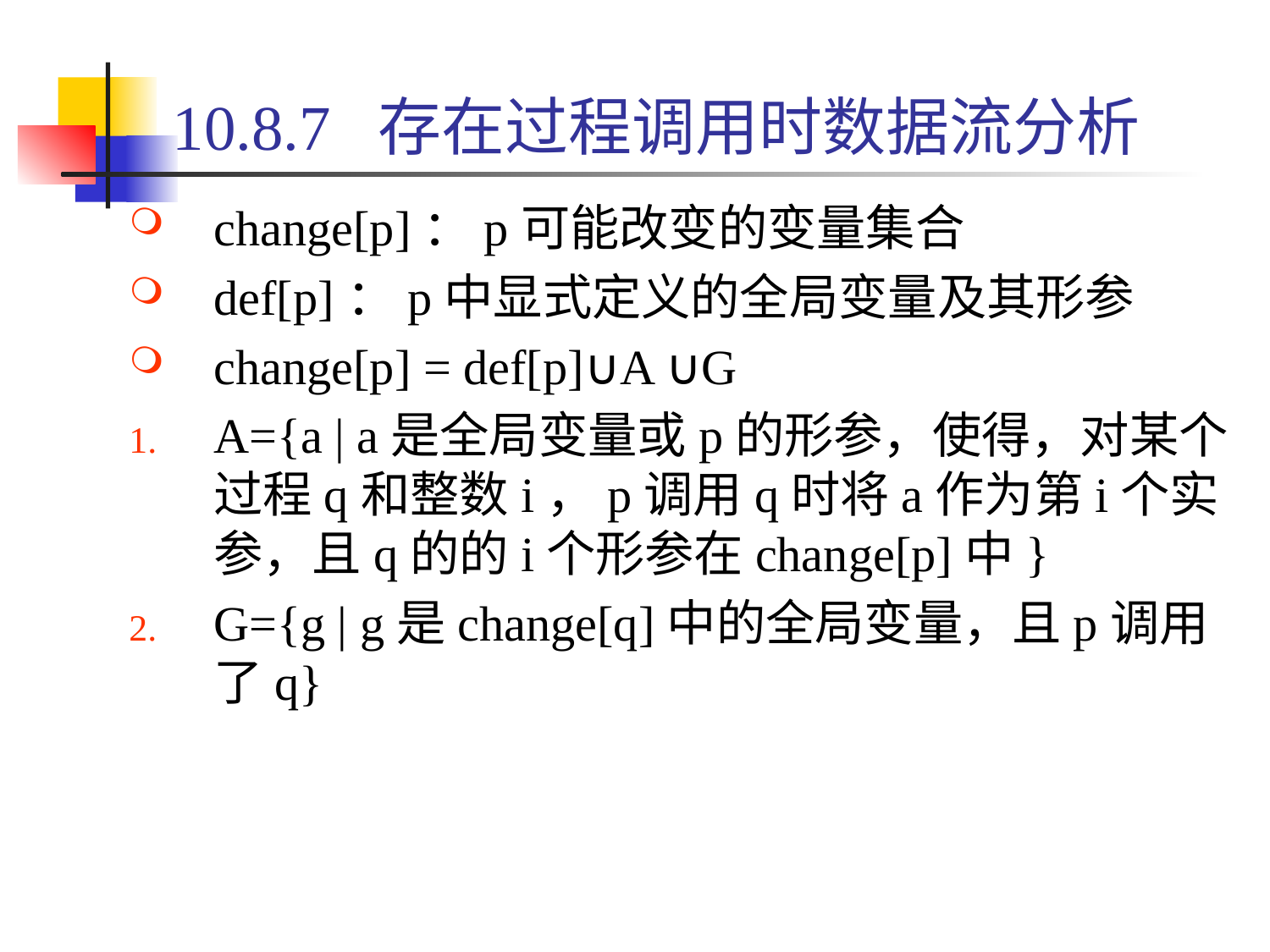

# 10.8.7  存在过程调用时数据流分析
change[p]：p可能改变的变量集合
def[p]：p中显式定义的全局变量及其形参
change[p] = def[p]∪A ∪G
A={a | a是全局变量或p的形参，使得，对某个过程q和整数i，p调用q时将a作为第i个实参，且q的的i个形参在change[p]中}
G={g | g是change[q]中的全局变量，且p调用了q}